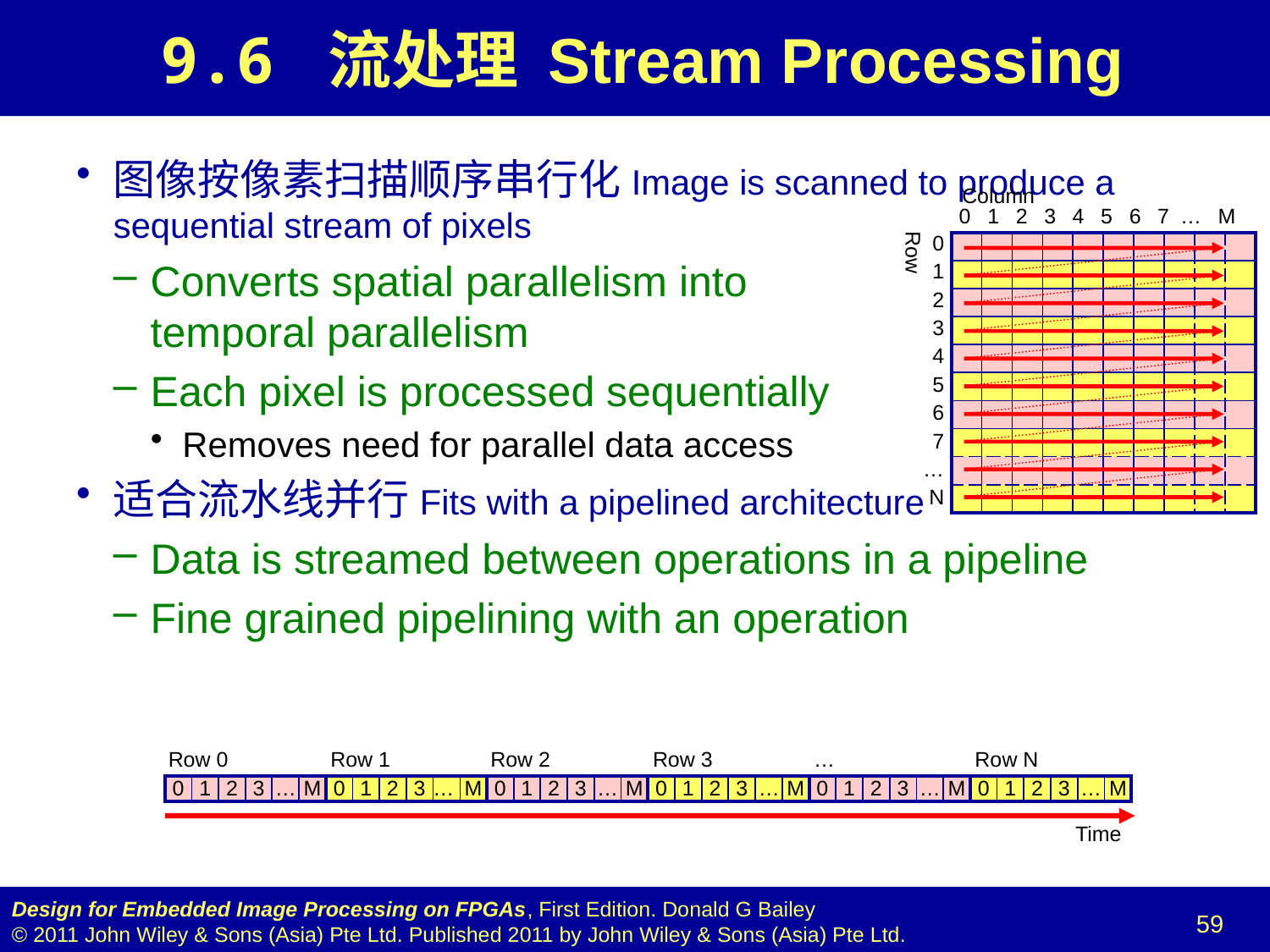

# 9.6 流处理 Stream Processing
图像按像素扫描顺序串行化Image is scanned to produce a
sequential stream of pixels
Converts spatial parallelism into
temporal parallelism
Each pixel is processed sequentially
Removes need for parallel data access
适合流水线并行Fits with a pipelined architecture
Data is streamed between operations in a pipeline
Fine grained pipelining with an operation
Column
0   1   2   3   4   5   6   7  …   M
0
|  |  |  |  |  |  |  |  |  |  |
| --- | --- | --- | --- | --- | --- | --- | --- | --- | --- |
|  |  |  |  |  |  |  |  |  |  |
|  |  |  |  |  |  |  |  |  |  |
|  |  |  |  |  |  |  |  |  |  |
|  |  |  |  |  |  |  |  |  |  |
|  |  |  |  |  |  |  |  |  |  |
|  |  |  |  |  |  |  |  |  |  |
|  |  |  |  |  |  |  |  |  |  |
|  |  |  |  |  |  |  |  |  |  |
|  |  |  |  |  |  |  |  |  |  |
Row

1

2

3

4

5

6

7

…

N

Row 0
Row 1
Row 2
Row 3
…
Row N
| 0 | 1 | 2 | 3 | … | M | 0 | 1 | 2 | 3 | … | M | 0 | 1 | 2 | 3 | … | M | 0 | 1 | 2 | 3 | … | M | 0 | 1 | 2 | 3 | … | M | 0 | 1 | 2 | 3 | … | M |
| --- | --- | --- | --- | --- | --- | --- | --- | --- | --- | --- | --- | --- | --- | --- | --- | --- | --- | --- | --- | --- | --- | --- | --- | --- | --- | --- | --- | --- | --- | --- | --- | --- | --- | --- | --- |

Time
59